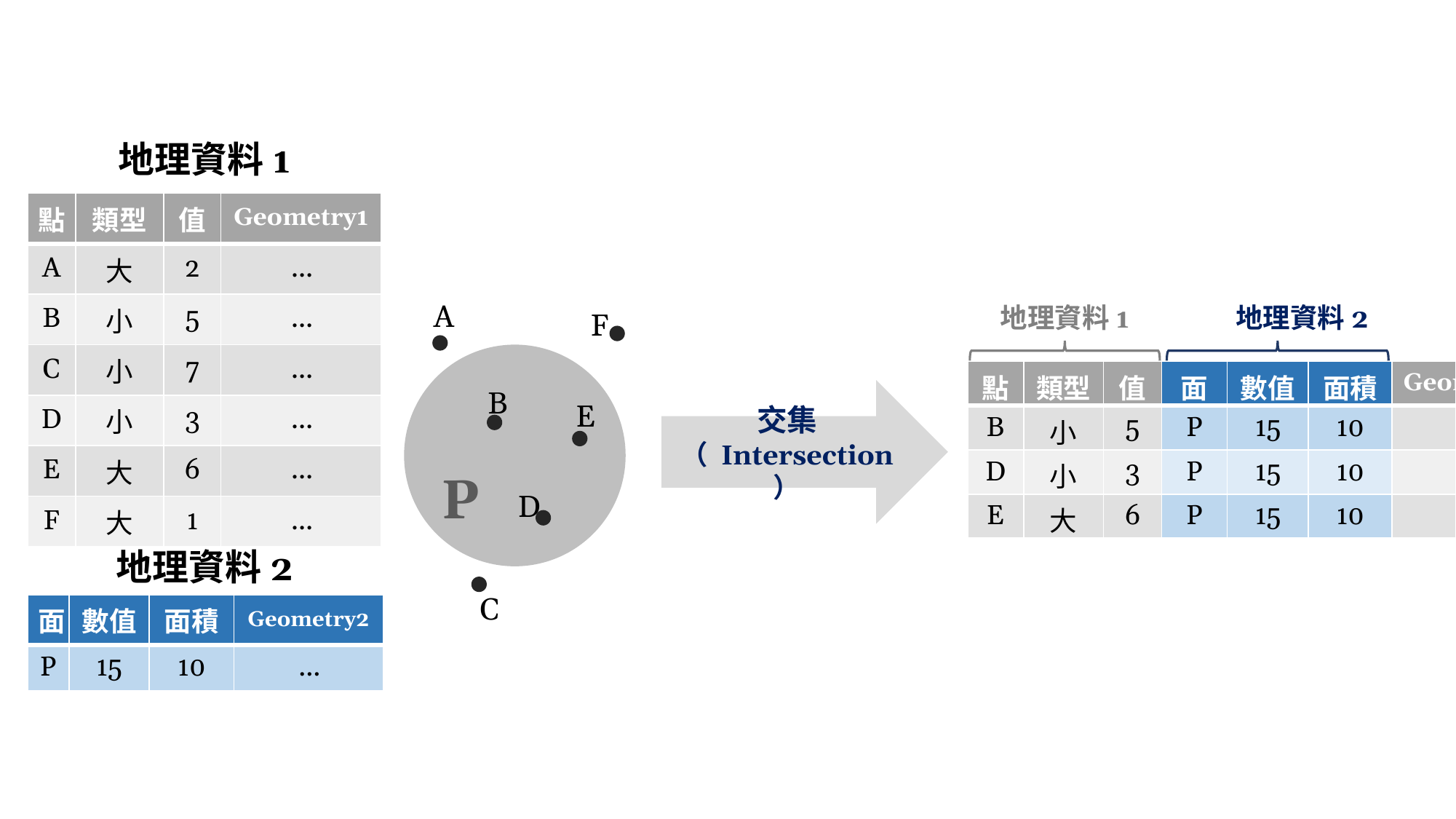

地理資料1
| 點 | 類型 | 值 | Geometry1 |
| --- | --- | --- | --- |
| A | 大 | 2 | … |
| B | 小 | 5 | … |
| C | 小 | 7 | … |
| D | 小 | 3 | … |
| E | 大 | 6 | … |
| F | 大 | 1 | … |

A
地理資料1
地理資料2
F

| 點 | 類型 | 值 | 面 | 數值 | 面積 | Geometry1 |
| --- | --- | --- | --- | --- | --- | --- |
| B | 小 | 5 | P | 15 | 10 | 小 |
| D | 小 | 3 | P | 15 | 10 | 小 |
| E | 大 | 6 | P | 15 | 10 | 大 |
B
交集（ Intersection ）
E

P
D

地理資料2

C
| 面 | 數值 | 面積 | Geometry2 |
| --- | --- | --- | --- |
| P | 15 | 10 | … |